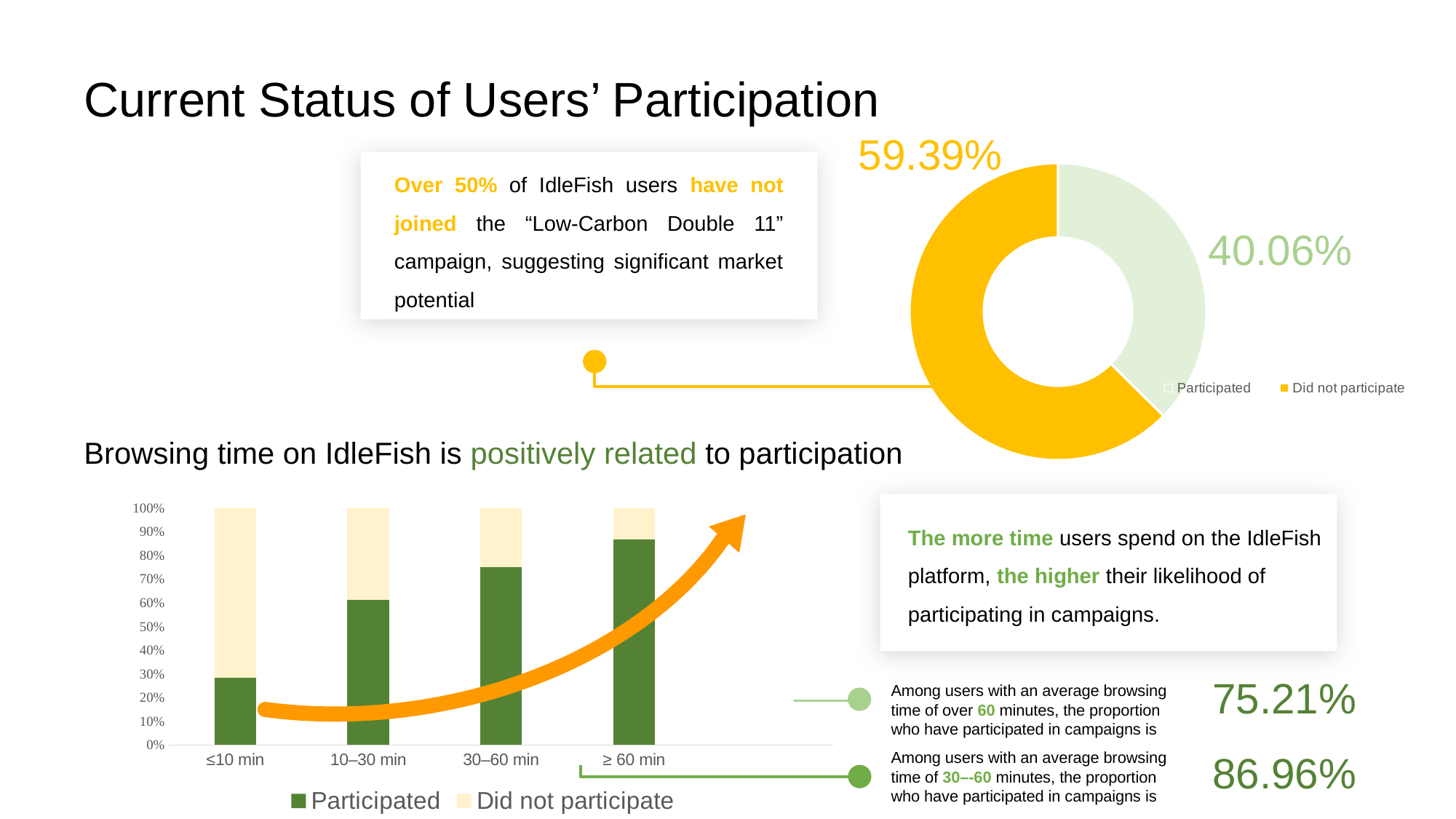

Current Status of Users’ Participation
59.39%

Over 50% of IdleFish users have not joined the “Low-Carbon Double 11” campaign, suggesting significant market potential

### Chart

| Category | 注册闲鱼的性别比例 |
|---|---|
| Participated | 328.0 |
| Did not participate | 549.0 |

40.06%

Browsing time on IdleFish is positively related to participation

### Chart

| Category | Participated | Did not participate |
|---|---|---|
| ≤10 min | 48.0 | 121.0 |
| 10–30 min | 52.0 | 33.0 |
| 30–60 min | 0.75 | 0.25 |
| ≥ 60 min | 0.8696 | 0.1304 |
The more time users spend on the IdleFish platform, the higher their likelihood of participating in campaigns.
75.21%
Among users with an average browsing time of over 60 minutes, the proportion who have participated in campaigns is

Among users with an average browsing time of 30–-60 minutes, the proportion who have participated in campaigns is
86.96%